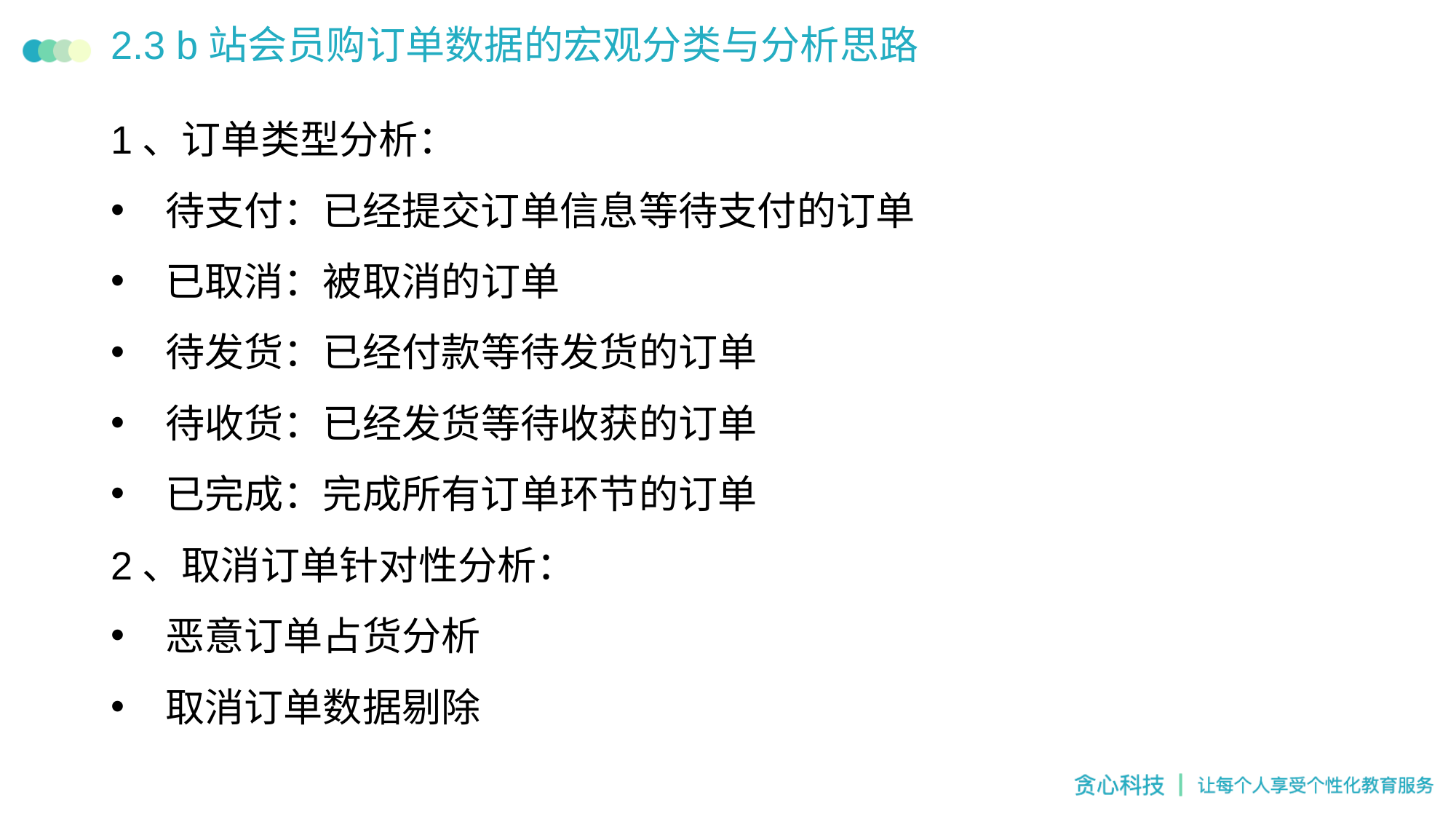

# 2.3 b站会员购订单数据的宏观分类与分析思路
1、订单类型分析：
待支付：已经提交订单信息等待支付的订单
已取消：被取消的订单
待发货：已经付款等待发货的订单
待收货：已经发货等待收获的订单
已完成：完成所有订单环节的订单
2、取消订单针对性分析：
恶意订单占货分析
取消订单数据剔除